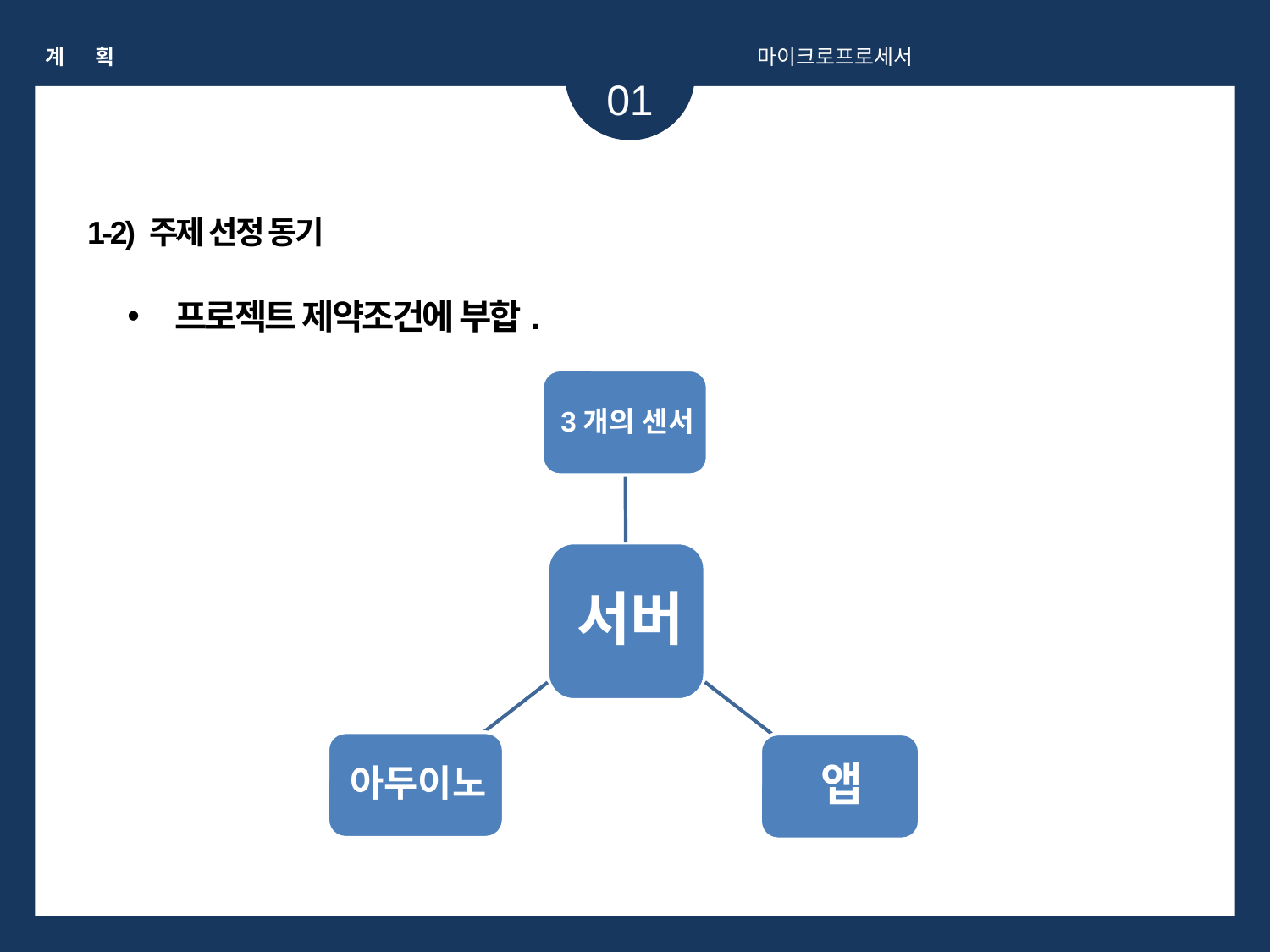

계          획
마이크로프로세서
01

1-2) 주제 선정 동기
프로젝트 제약조건에 부합.
서버
3개의 센서
앱
아두이노